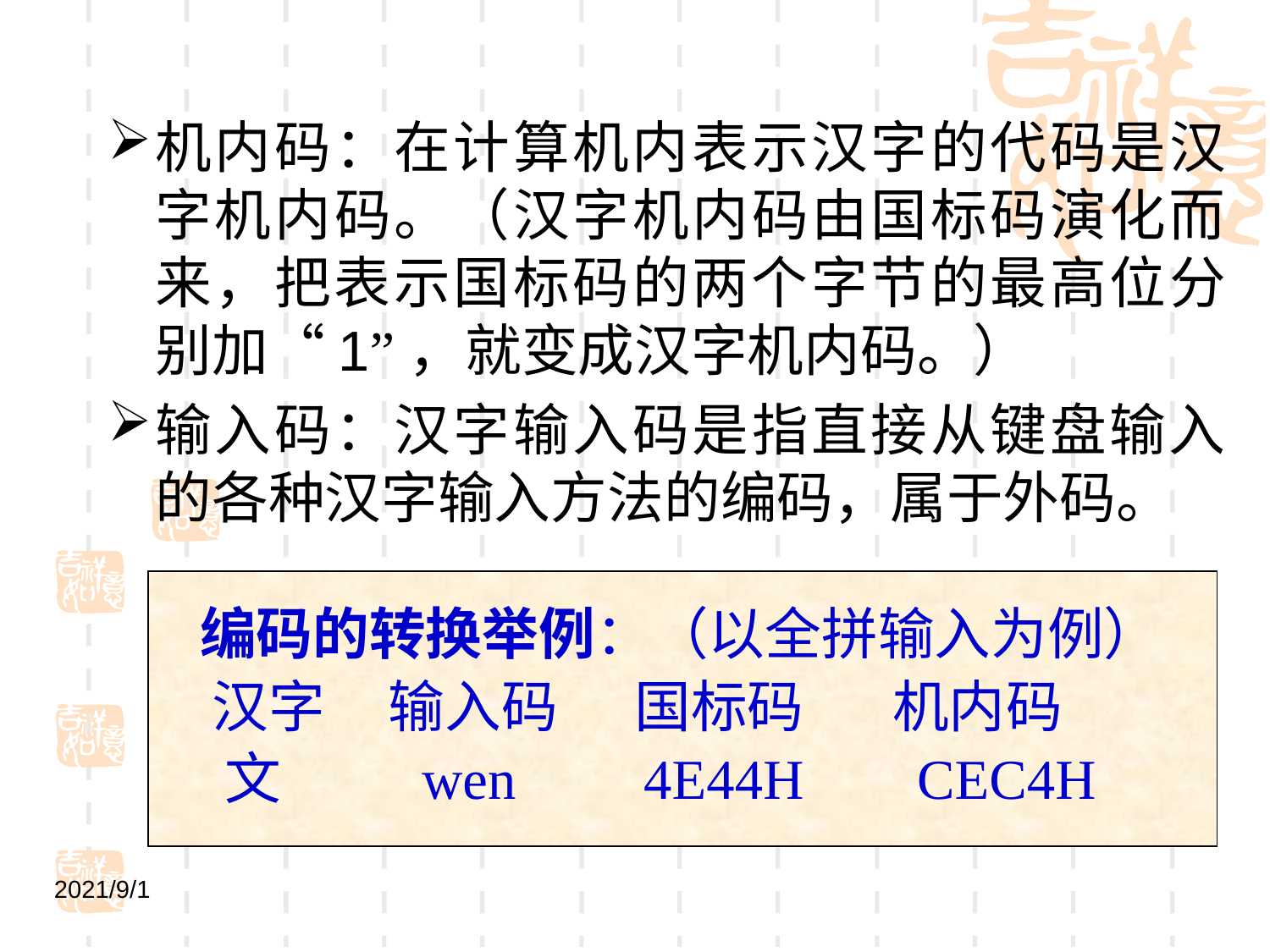

机内码：在计算机内表示汉字的代码是汉字机内码。（汉字机内码由国标码演化而来，把表示国标码的两个字节的最高位分别加“1”，就变成汉字机内码。）
输入码：汉字输入码是指直接从键盘输入的各种汉字输入方法的编码，属于外码。
  编码的转换举例：（以全拼输入为例）
   汉字     输入码      国标码       机内码
    文          wen         4E44H        CEC4H
2021/9/1